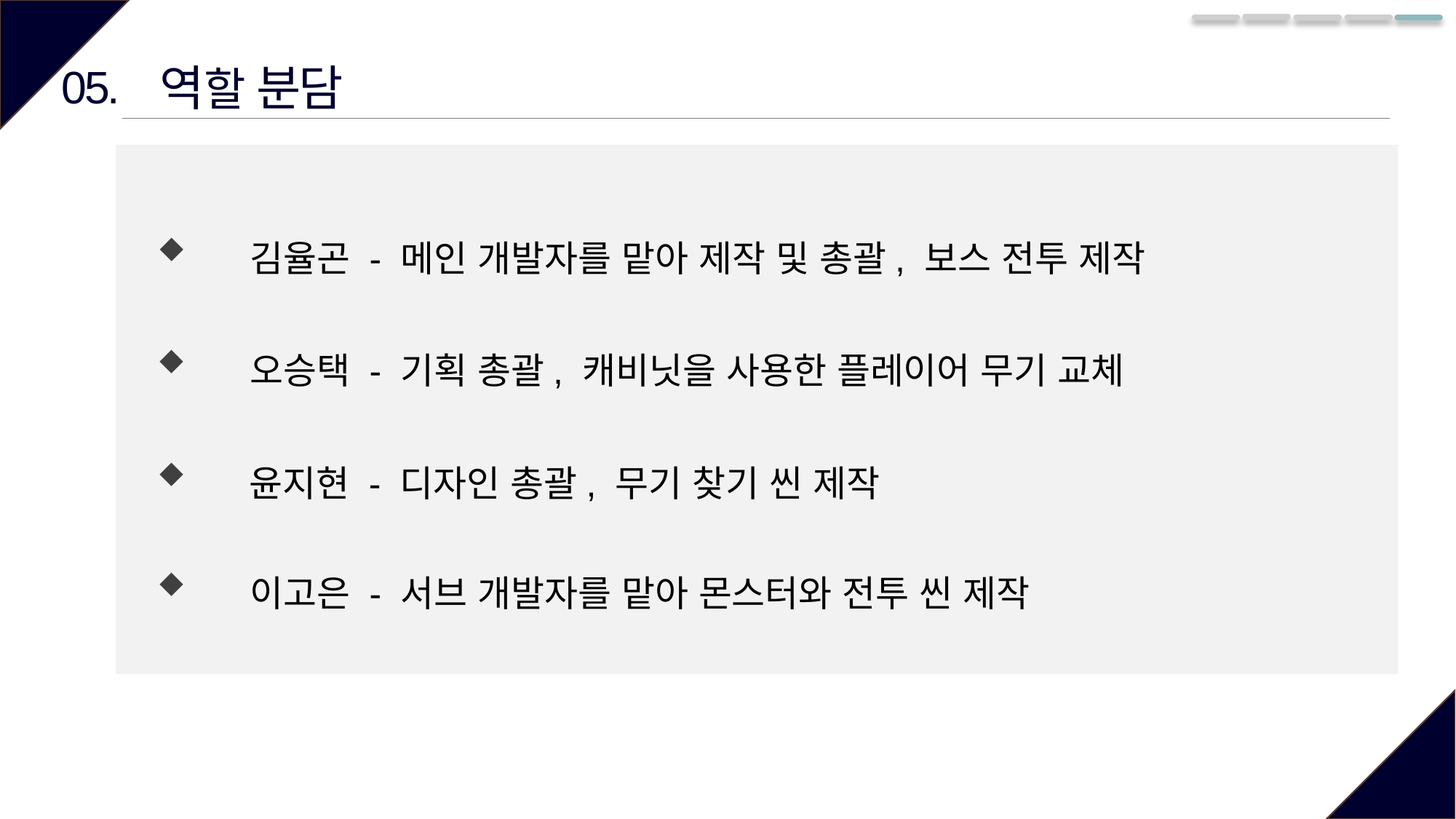

역할 분담
05.

김율곤 - 메인 개발자를 맡아 제작 및 총괄, 보스 전투 제작

오승택 - 기획 총괄, 캐비닛을 사용한 플레이어 무기 교체

윤지현 - 디자인 총괄, 무기 찾기 씬 제작

이고은 - 서브 개발자를 맡아 몬스터와 전투 씬 제작